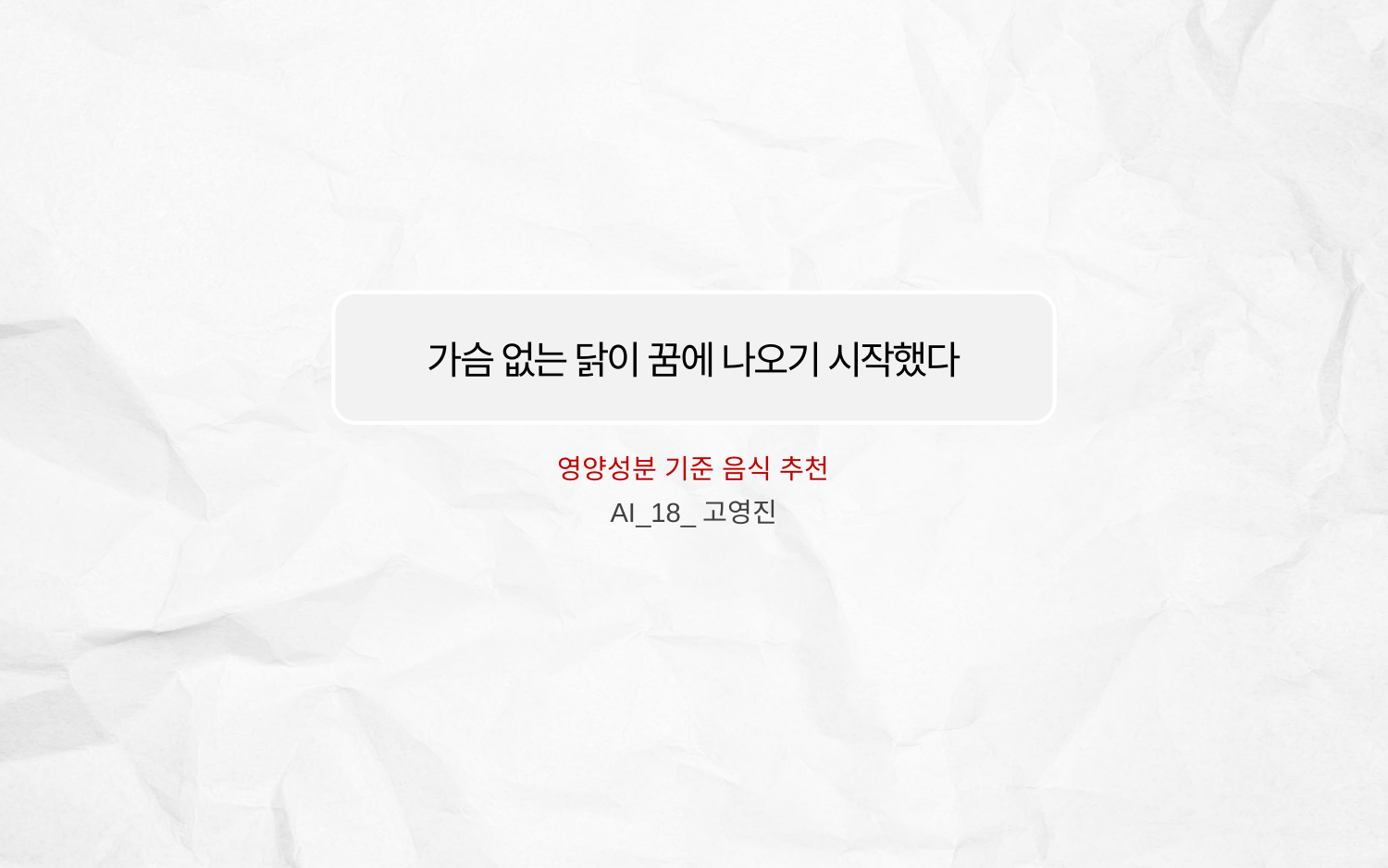

가슴 없는 닭이 꿈에 나오기 시작했다

영양성분 기준 음식 추천
AI_18_고영진